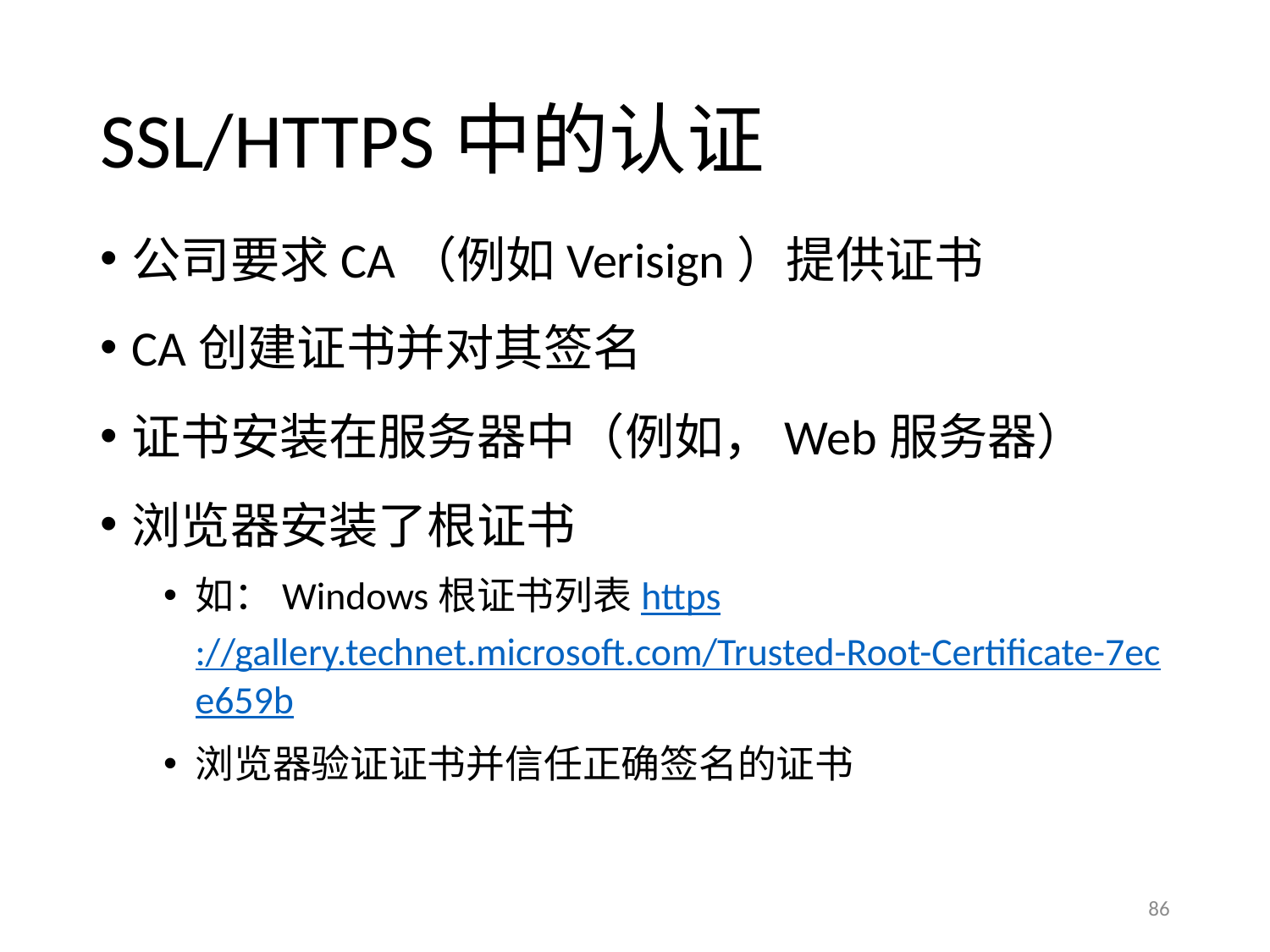

# SSL/HTTPS中的认证
公司要求CA（例如Verisign）提供证书
CA创建证书并对其签名
证书安装在服务器中（例如，Web服务器）
浏览器安装了根证书
如：Windows根证书列表https://gallery.technet.microsoft.com/Trusted-Root-Certificate-7ece659b
浏览器验证证书并信任正确签名的证书
86